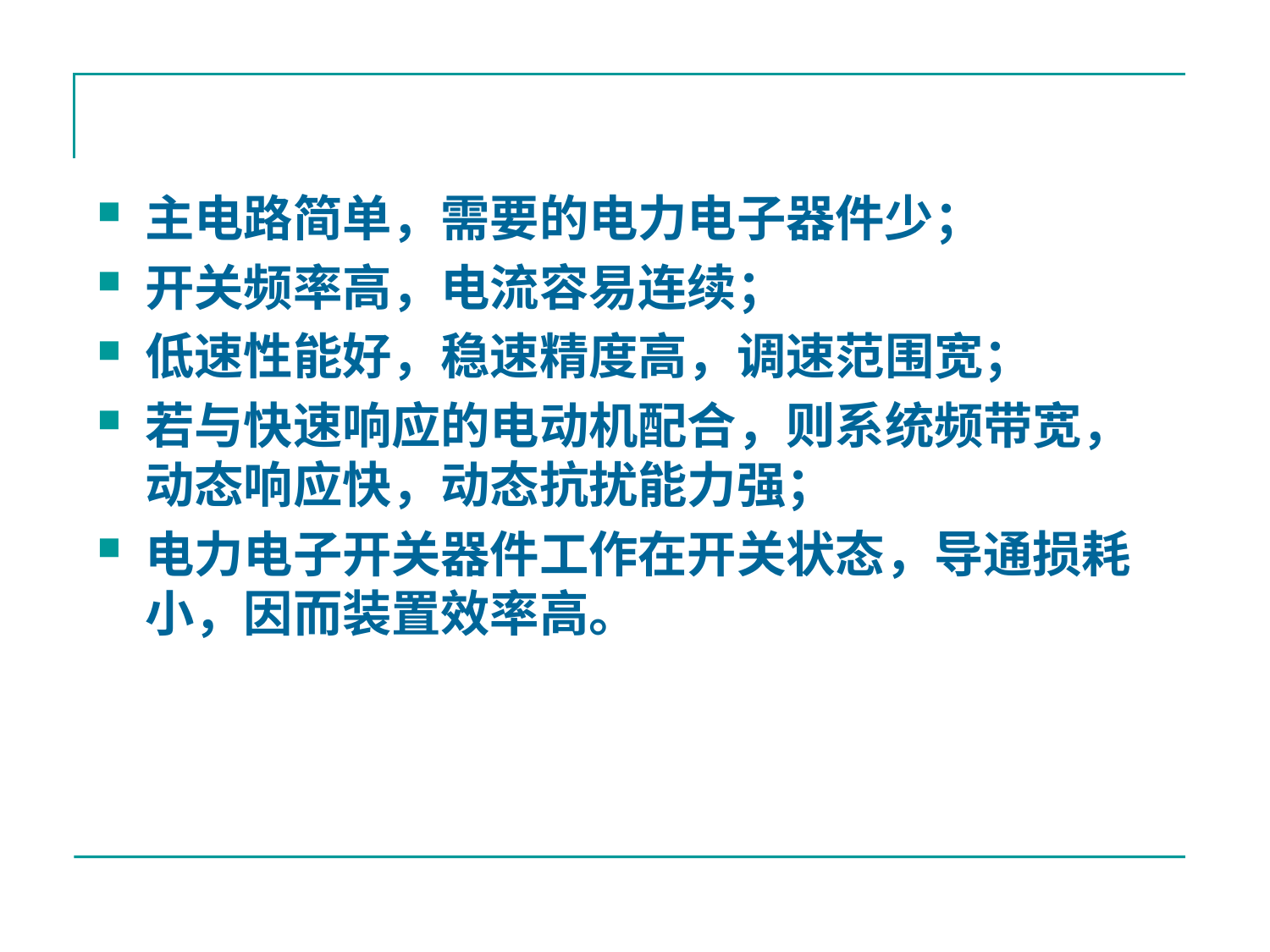

主电路简单，需要的电力电子器件少；
开关频率高，电流容易连续；
低速性能好，稳速精度高，调速范围宽；
若与快速响应的电动机配合，则系统频带宽，动态响应快，动态抗扰能力强；
电力电子开关器件工作在开关状态，导通损耗小，因而装置效率高。